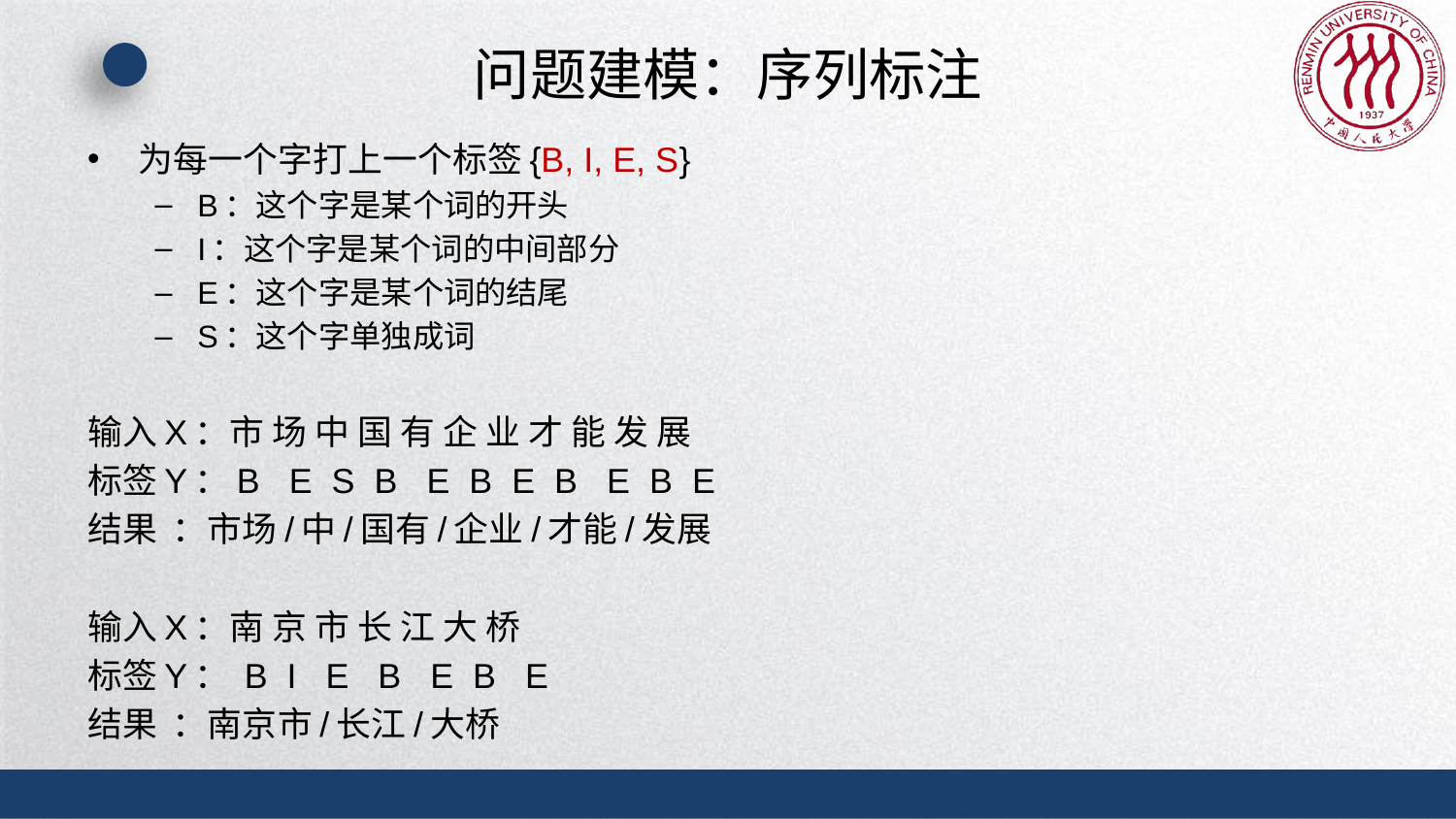

# 问题建模：序列标注
为每一个字打上一个标签{B, I, E, S}
B：这个字是某个词的开头
I：这个字是某个词的中间部分
E：这个字是某个词的结尾
S：这个字单独成词

输入X：市 场 中 国 有 企 业 才 能 发 展
标签Y：B   E  S  B   E  B  E  B   E  B  E
结果  ：市场/中/国有/企业/才能/发展

输入X：南 京 市 长 江 大 桥
标签Y： B  I   E   B   E  B   E
结果  ：南京市/长江/大桥